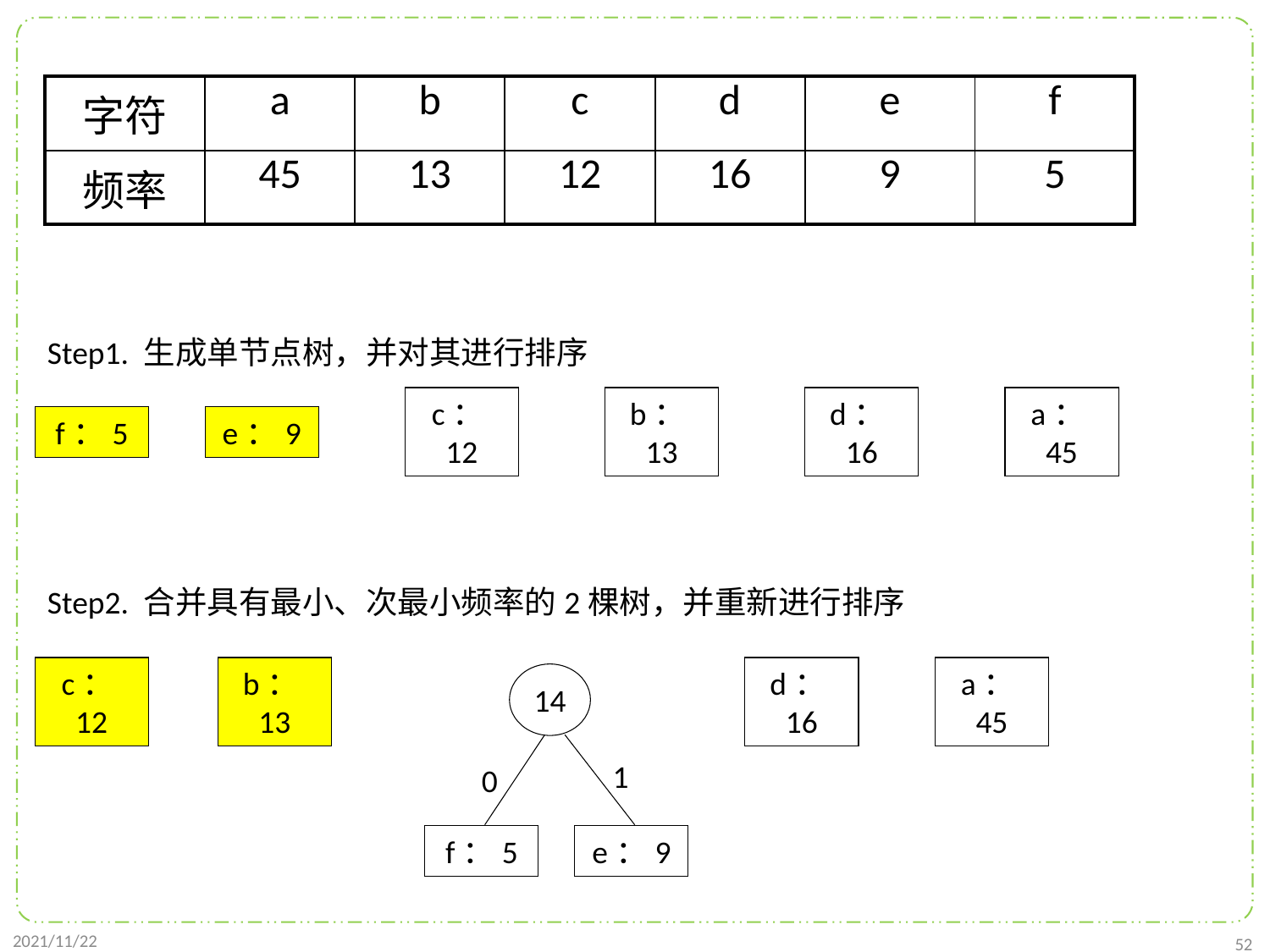

| 字符 | a | b | c | d | e | f |
| --- | --- | --- | --- | --- | --- | --- |
| 频率 | 45 | 13 | 12 | 16 | 9 | 5 |
Step1. 生成单节点树，并对其进行排序
f：5
e：9
c：12
b：13
d：16
a：45
Step2. 合并具有最小、次最小频率的2棵树，并重新进行排序
14

f：5
e：9
c：12
b：13
d：16
a：45
1
0

2021/11/22
52